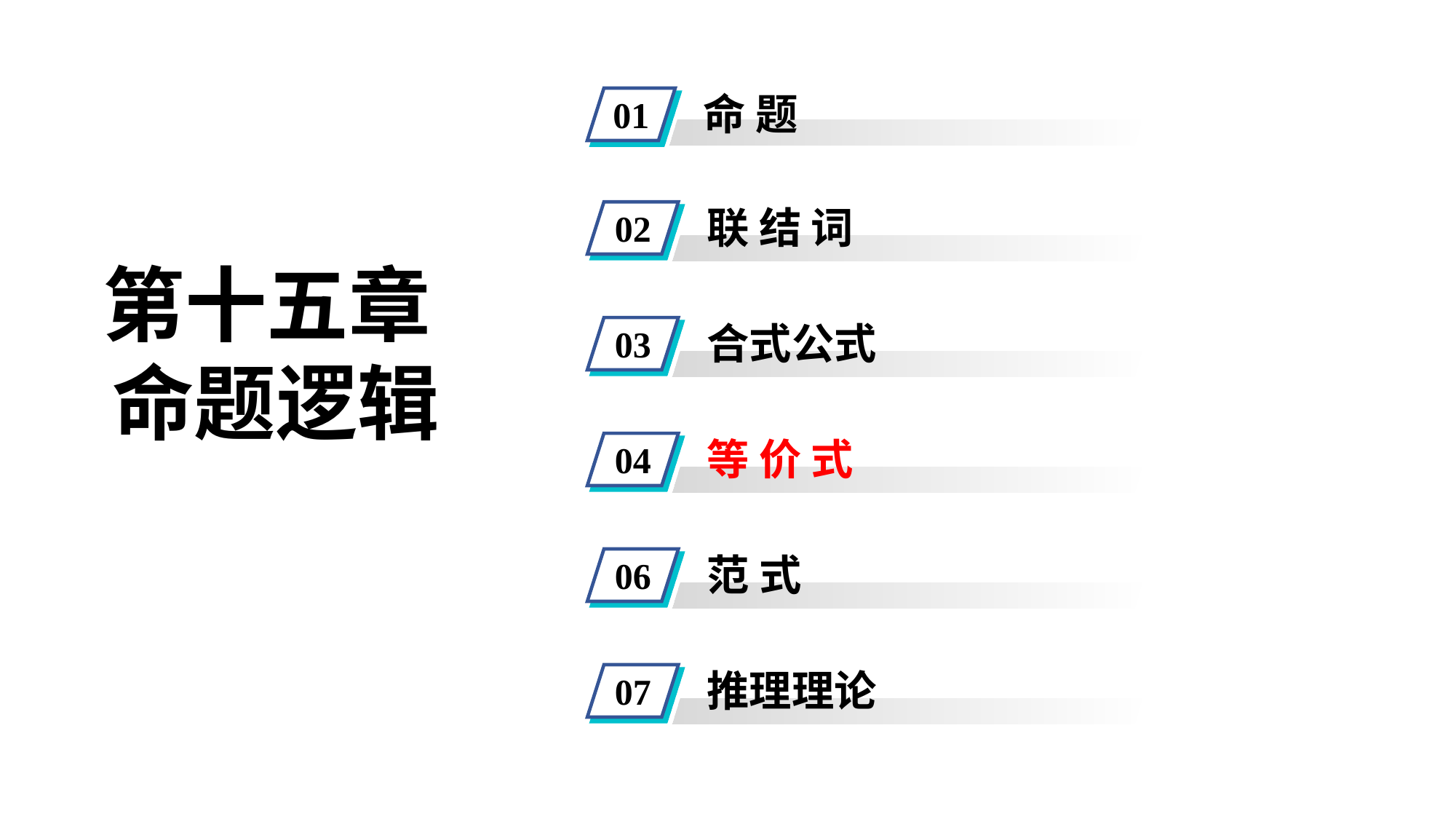

命 题
01

联 结 词
02

第十五章
命题逻辑
合式公式
03

等 价 式
04

范 式
06

推理理论
07